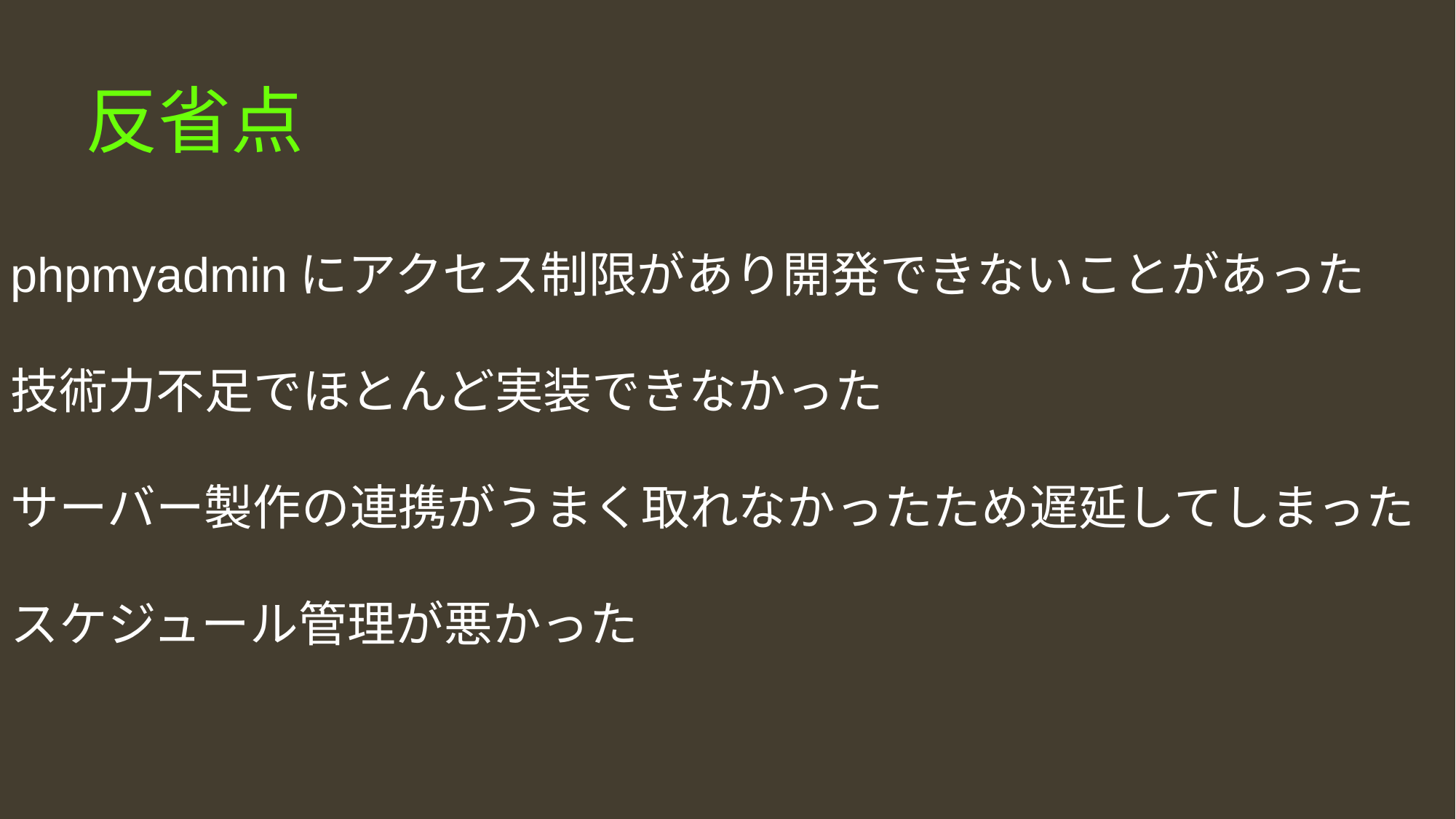

反省点
phpmyadminにアクセス制限があり開発できないことがあった

技術力不足でほとんど実装できなかった

サーバー製作の連携がうまく取れなかったため遅延してしまった

スケジュール管理が悪かった